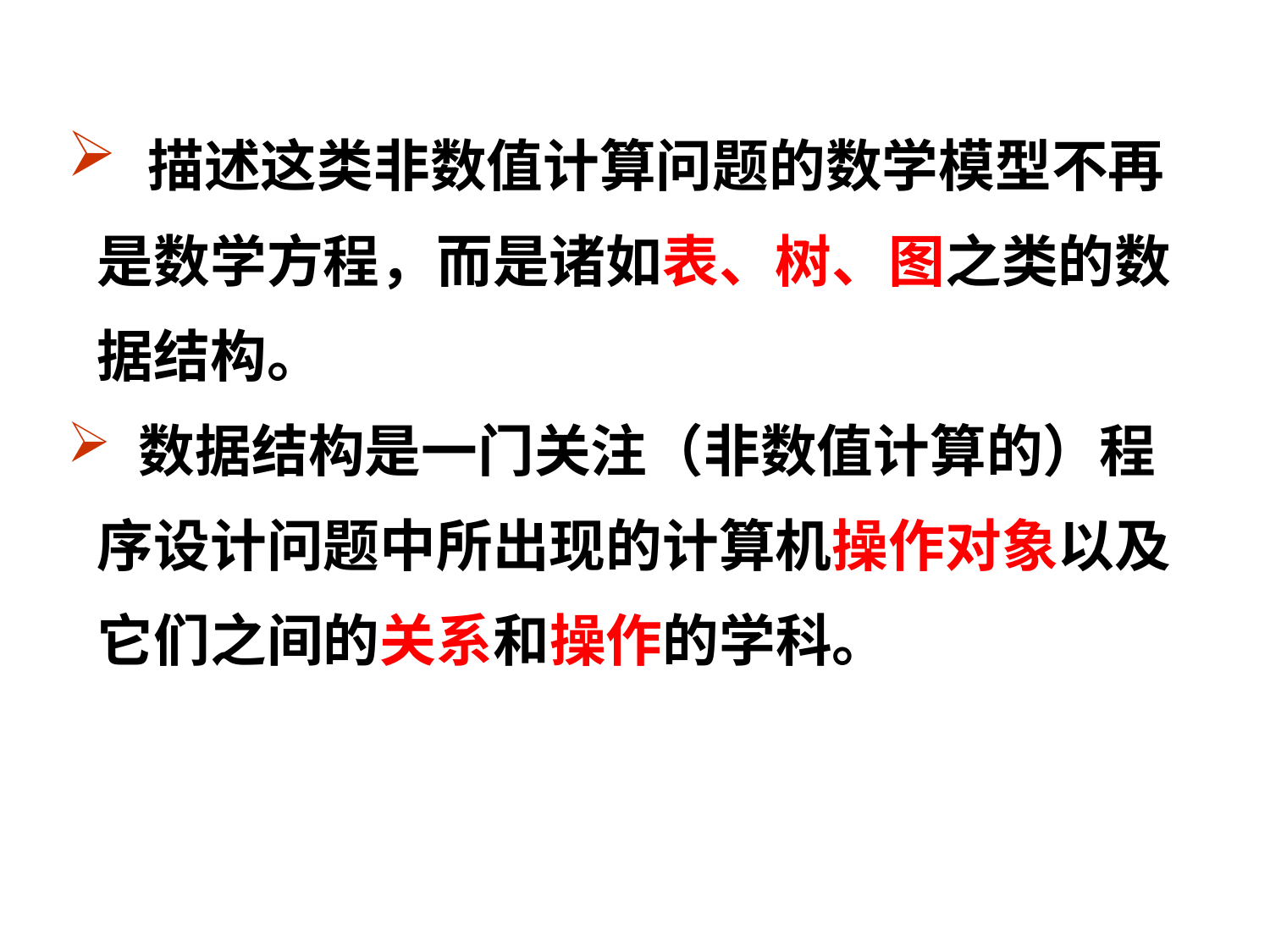

描述这类非数值计算问题的数学模型不再是数学方程，而是诸如表、树、图之类的数据结构。
 数据结构是一门关注（非数值计算的）程序设计问题中所出现的计算机操作对象以及它们之间的关系和操作的学科。